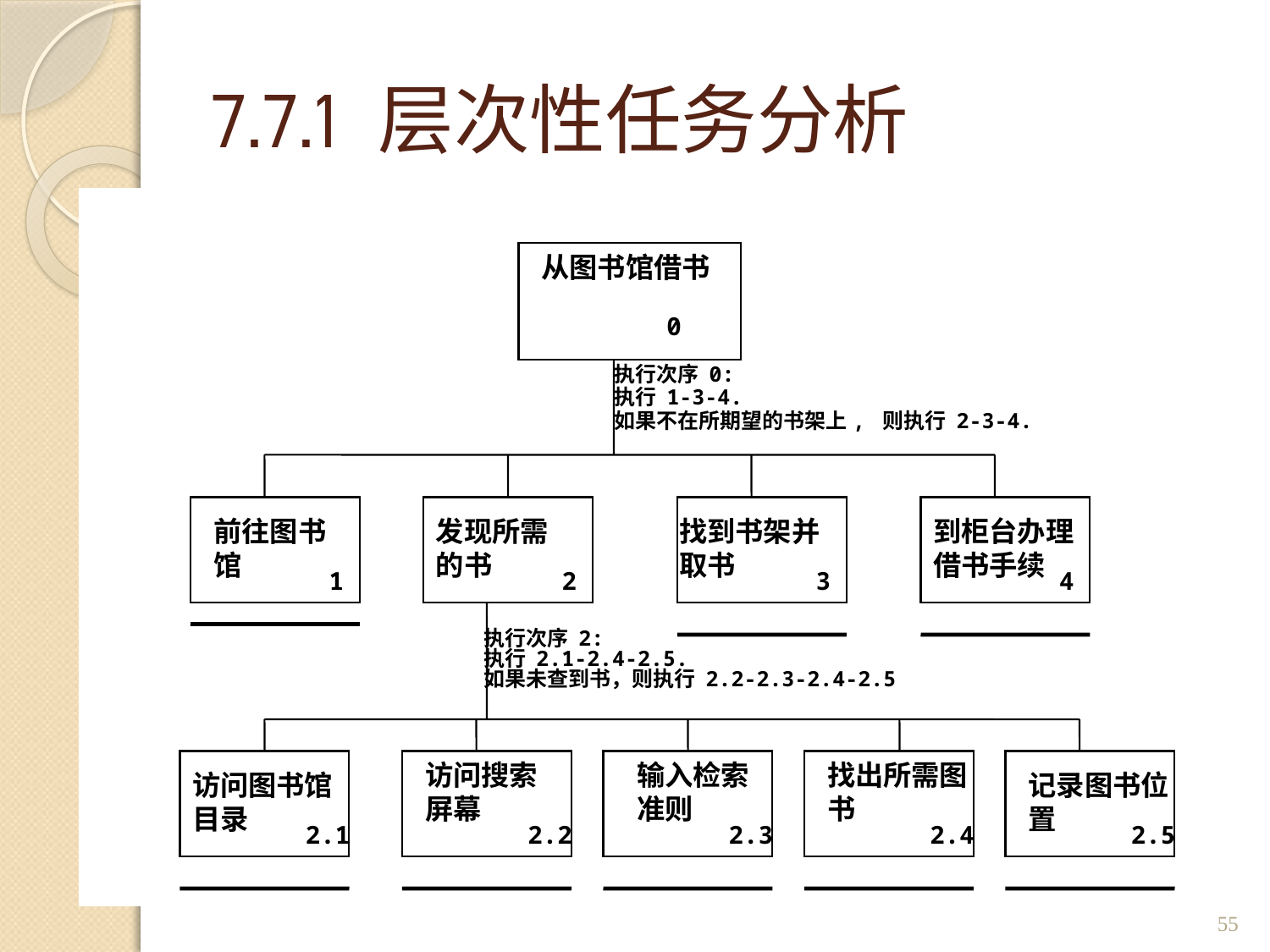

# 7.7.1 层次性任务分析

HTA也可以图示为一个树形结构

从图书馆借书
0

执行次序 0:
执行 1-3-4.
如果不在所期望的书架上, 则执行 2-3-4.

前往图书馆
发现所需的书
找到书架并取书
到柜台办理借书手续
1
2
3
4

执行次序 2:
执行 2.1-2.4-2.5.
如果未查到书，则执行 2.2-2.3-2.4-2.5

访问搜索屏幕

输入检索准则

找出所需图书

访问图书馆目录
记录图书位置
2.1
2.2
2.3
2.4
2.5
55